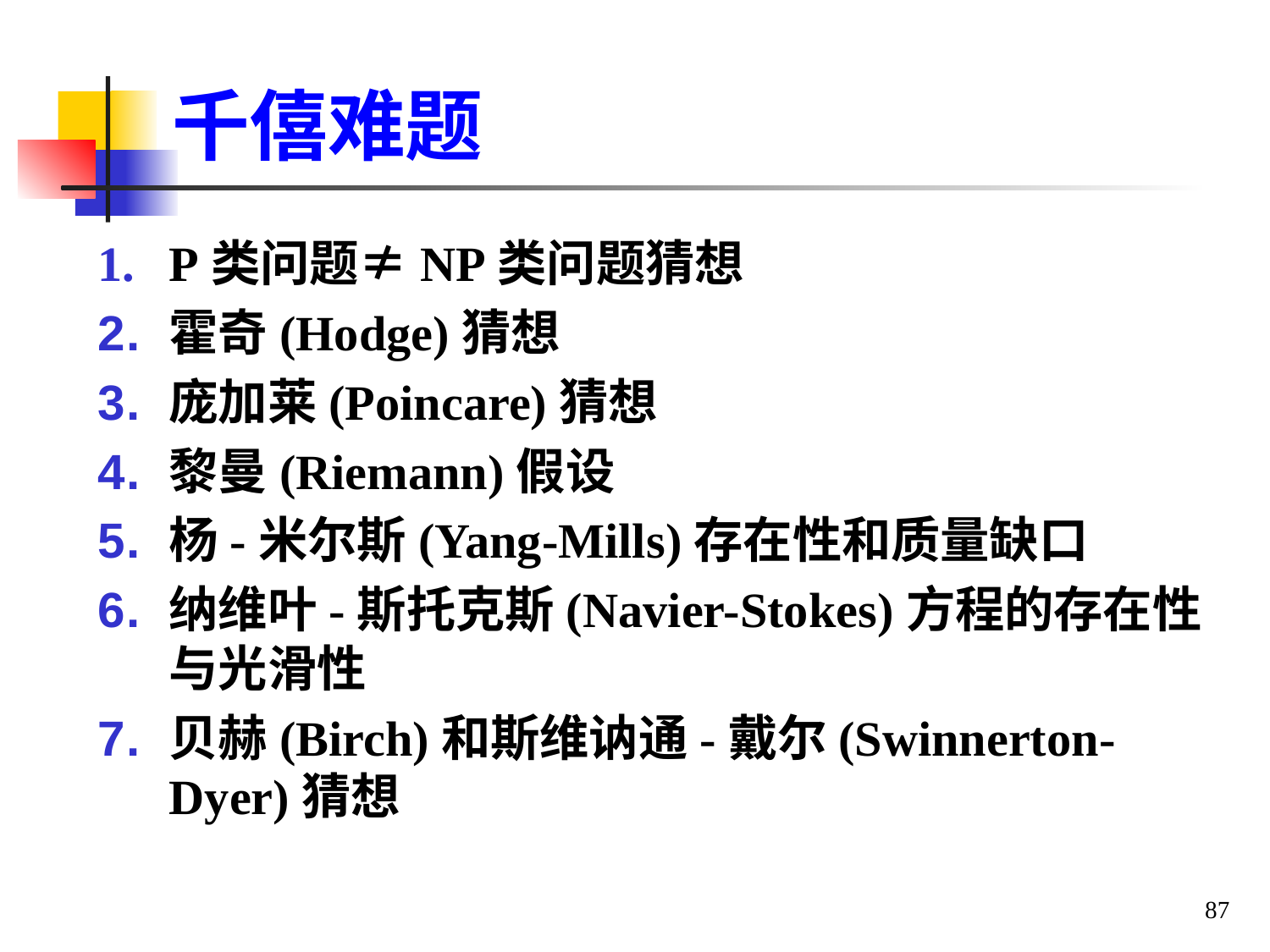

# 千僖难题
P类问题≠NP类问题猜想
霍奇(Hodge)猜想
庞加莱(Poincare)猜想
黎曼(Riemann)假设
杨-米尔斯(Yang-Mills)存在性和质量缺口
纳维叶-斯托克斯(Navier-Stokes)方程的存在性与光滑性
贝赫(Birch)和斯维讷通-戴尔(Swinnerton-Dyer)猜想
87